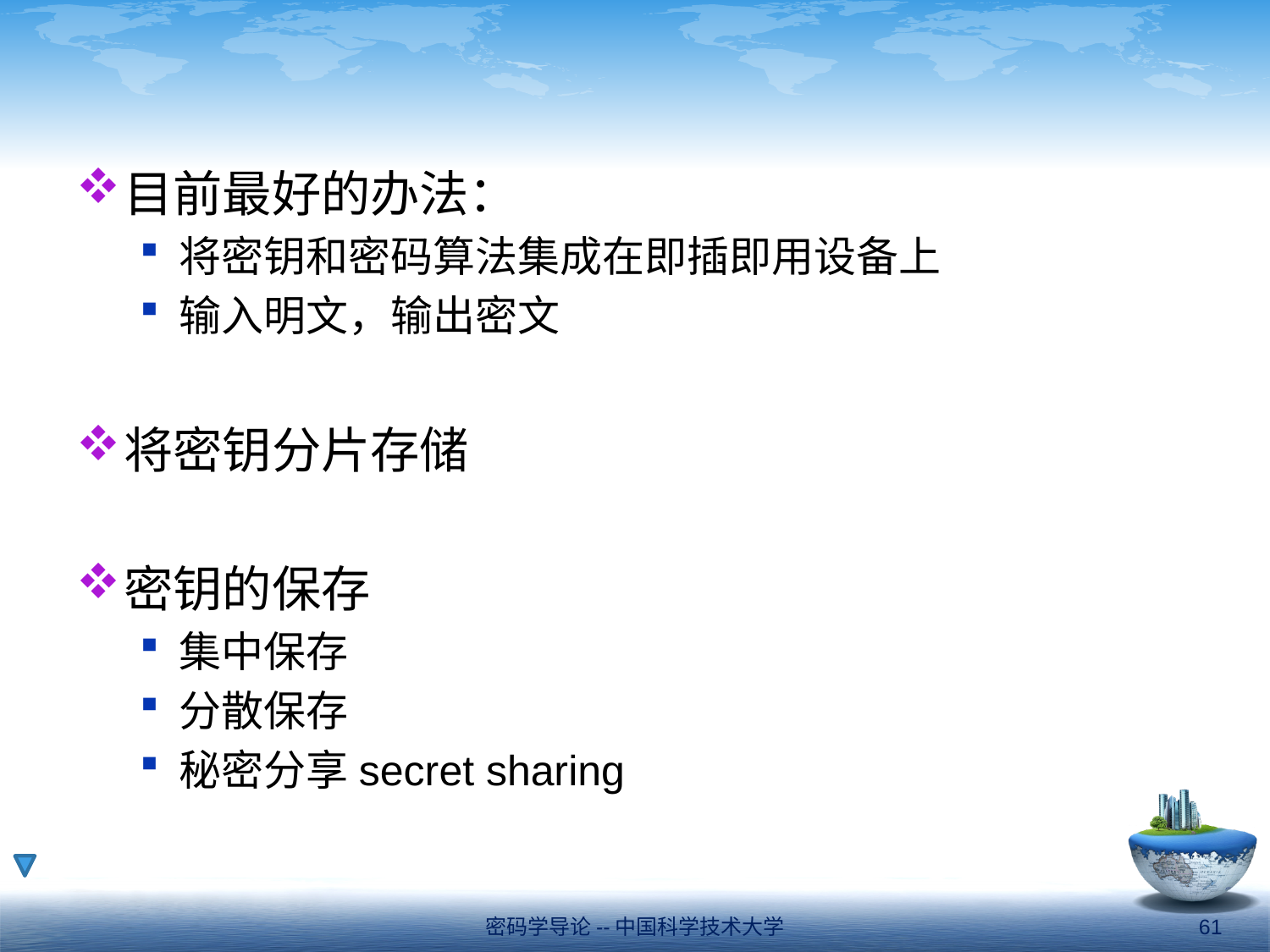

#
目前最好的办法：
将密钥和密码算法集成在即插即用设备上
输入明文，输出密文

将密钥分片存储

密钥的保存
集中保存
分散保存
秘密分享secret sharing

密码学导论--中国科学技术大学
61